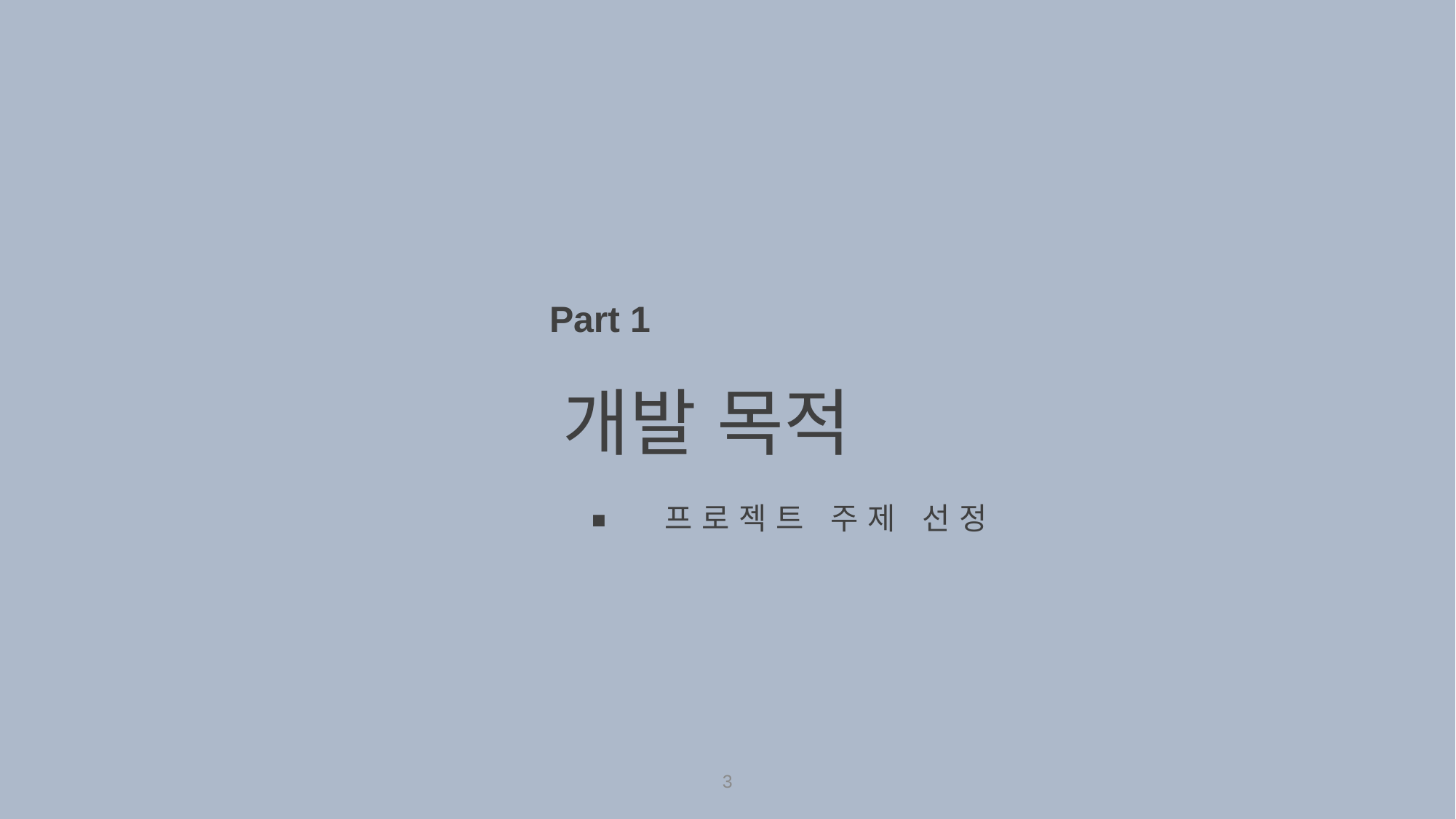

Part 1
개발 목적
◾
프로젝트 주제 선정
3